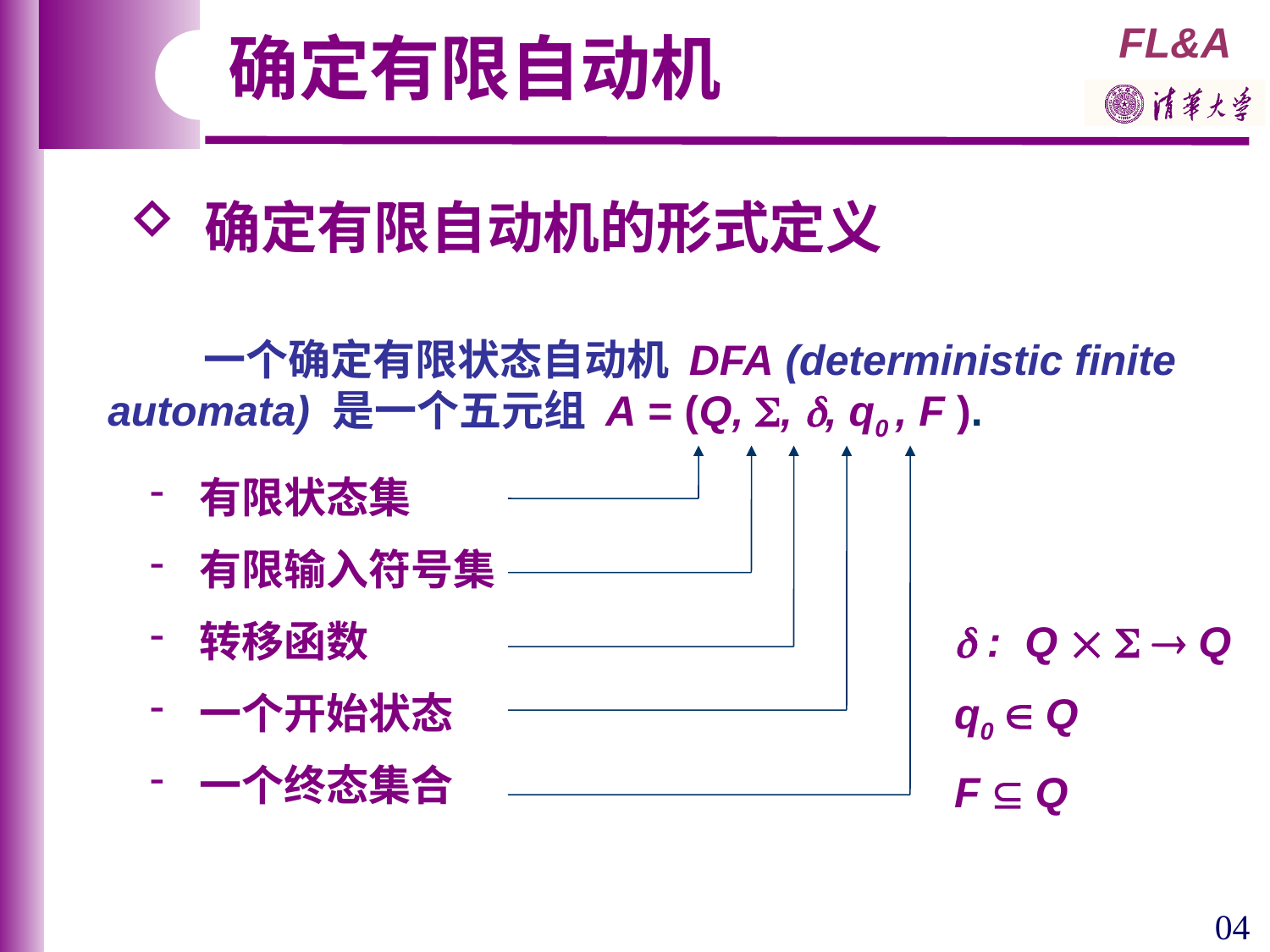

确定有限自动机
 确定有限自动机的形式定义
         一个确定有限状态自动机 DFA (deterministic finite
automata) 是一个五元组 A = (Q, Σ, δ, q0 , F ).

 有限状态集

 有限输入符号集

 转移函数

 一个开始状态

 一个终态集合
δ :  Q × Σ → Q

q0 ∈ Q

F ⊆ Q
04